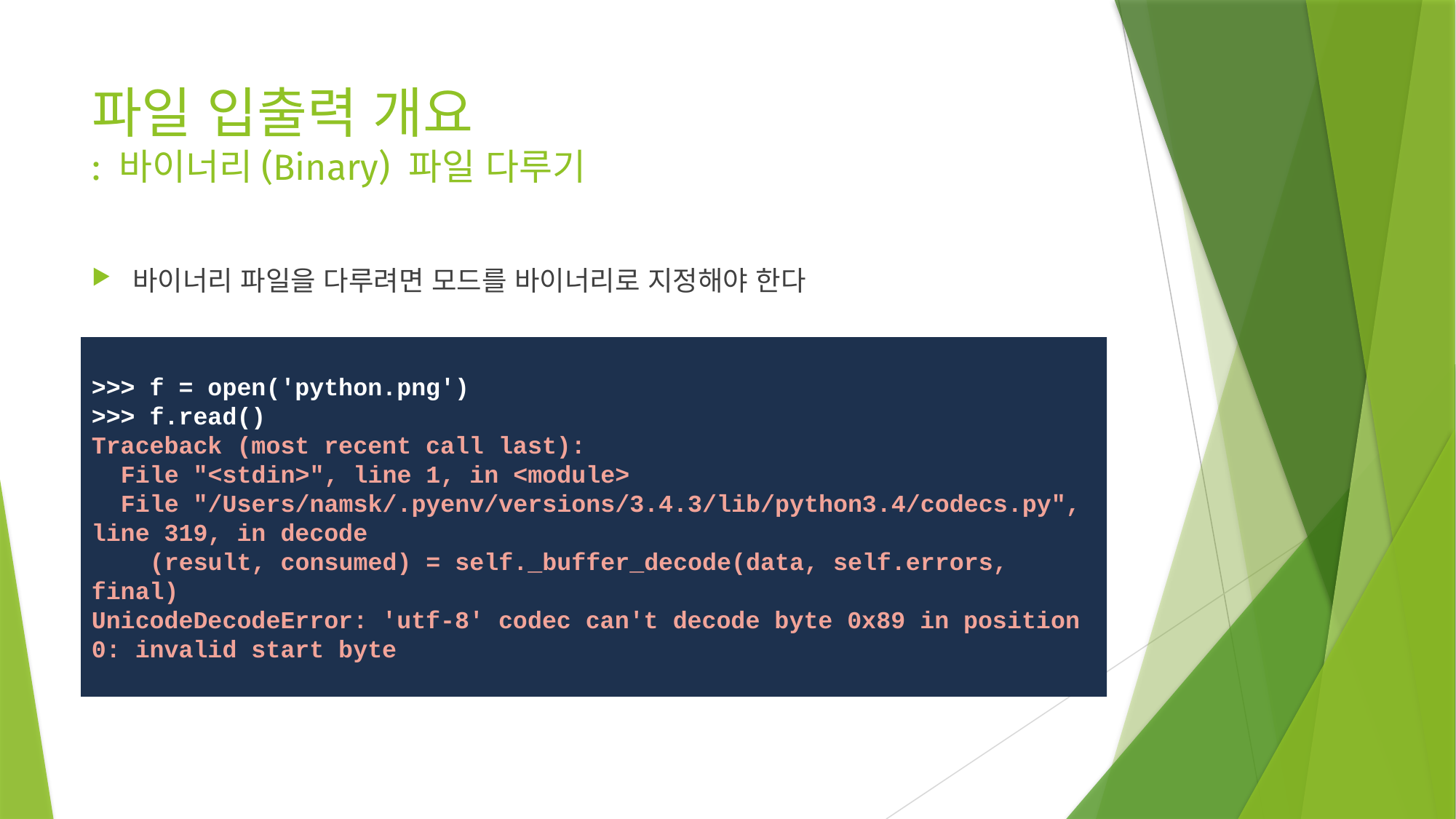

# 파일 입출력 개요 : 바이너리(Binary) 파일 다루기
바이너리 파일을 다루려면 모드를 바이너리로 지정해야 한다

>>> f = open('python.png')
>>> f.read()
Traceback (most recent call last):
  File "<stdin>", line 1, in <module>
  File "/Users/namsk/.pyenv/versions/3.4.3/lib/python3.4/codecs.py", line 319, in decode
    (result, consumed) = self._buffer_decode(data, self.errors, final)
UnicodeDecodeError: 'utf-8' codec can't decode byte 0x89 in position 0: invalid start byte